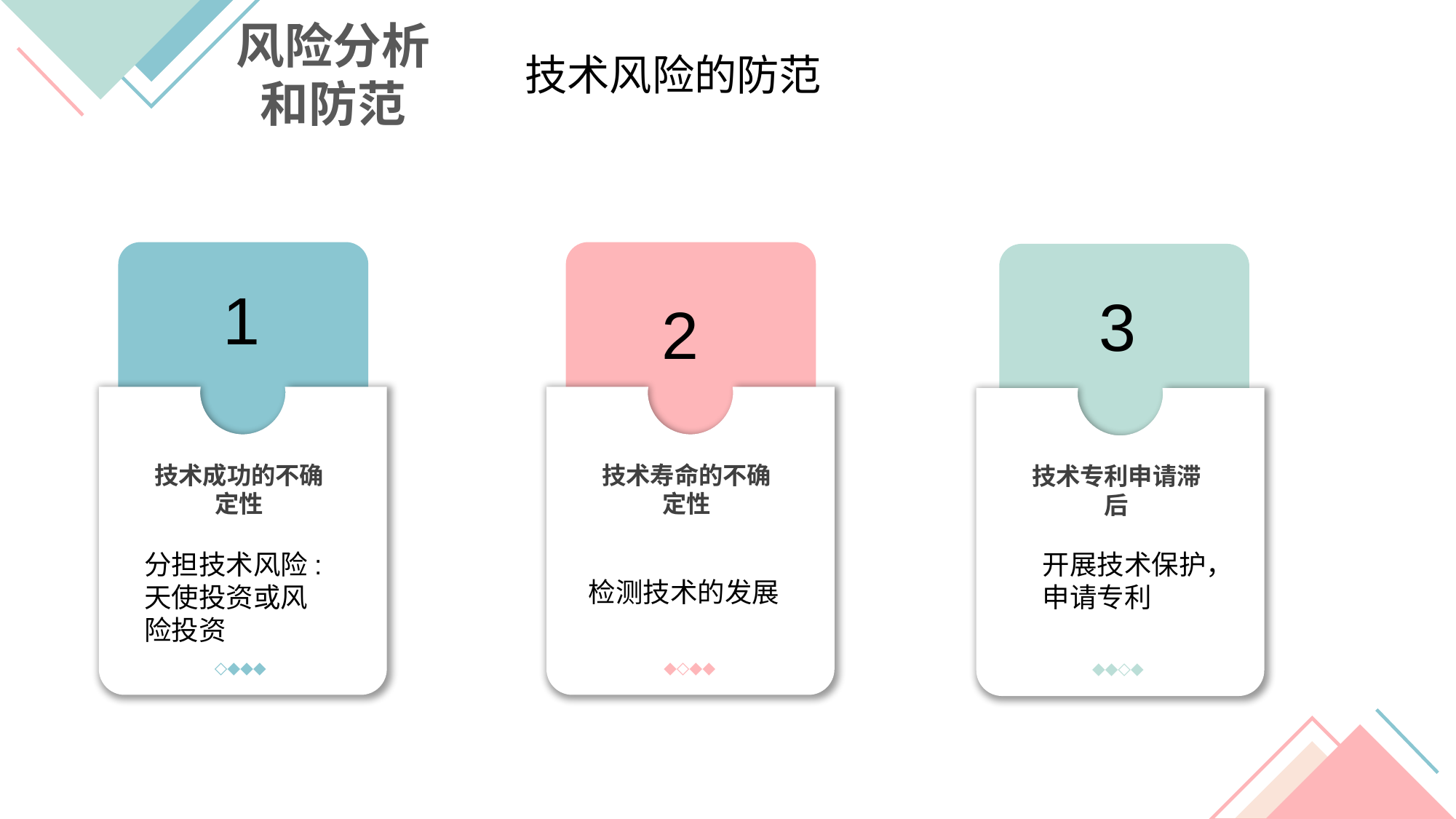

风险分析和防范
技术风险的防范

1
3
2

技术成功的不确定性
技术寿命的不确定性
技术专利申请滞后
分担技术风险:天使投资或风险投资
开展技术保护，申请专利
检测技术的发展
◇◆◆◆
◆◇◆◆
◆◆◇◆